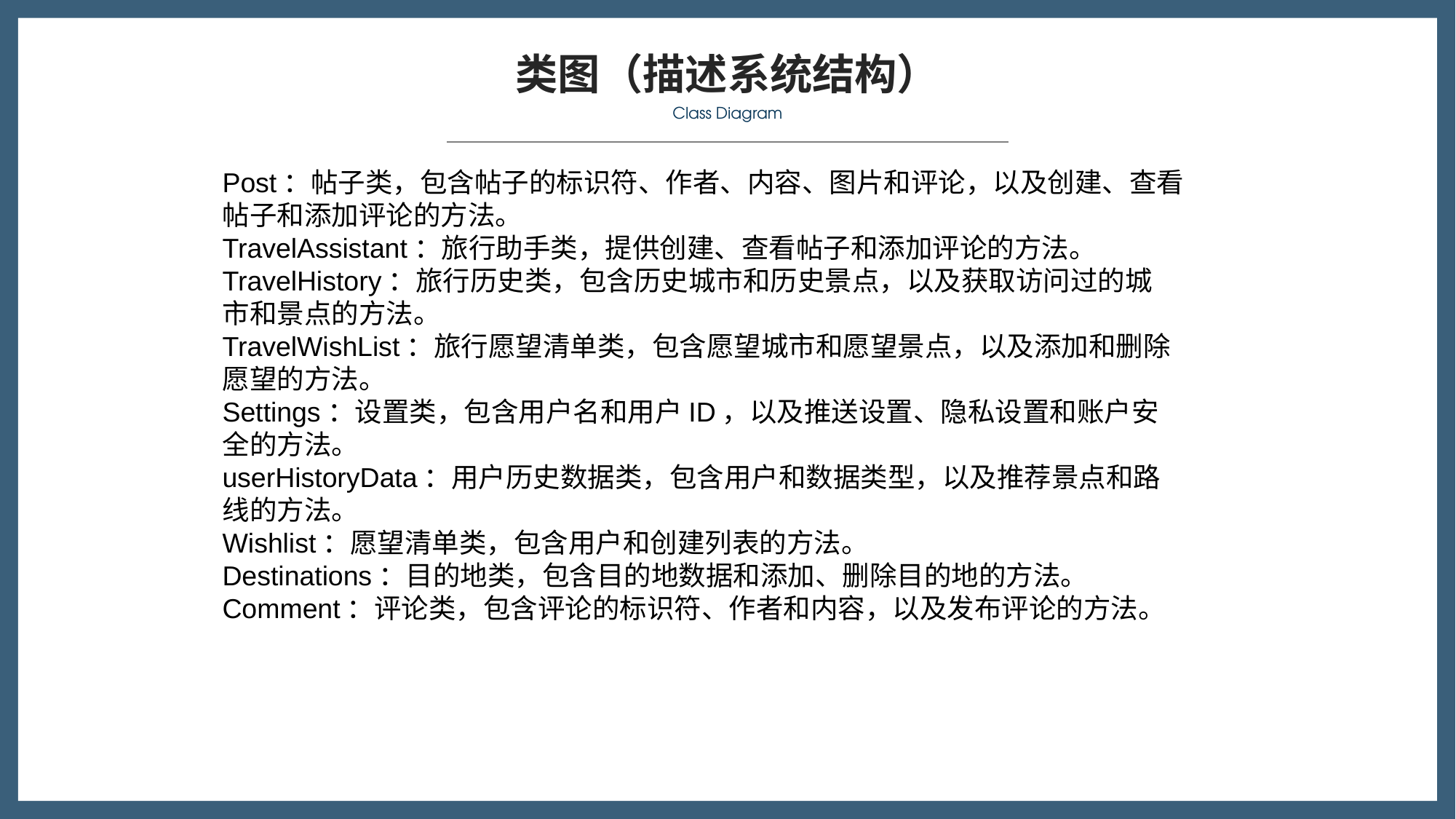

类图（描述系统结构）
Class Diagram

Post：帖子类，包含帖子的标识符、作者、内容、图片和评论，以及创建、查看
帖子和添加评论的方法。
TravelAssistant：旅行助手类，提供创建、查看帖子和添加评论的方法。
TravelHistory：旅行历史类，包含历史城市和历史景点，以及获取访问过的城
市和景点的方法。
TravelWishList：旅行愿望清单类，包含愿望城市和愿望景点，以及添加和删除
愿望的方法。
Settings：设置类，包含用户名和用户ID，以及推送设置、隐私设置和账户安
全的方法。
userHistoryData：用户历史数据类，包含用户和数据类型，以及推荐景点和路
线的方法。
Wishlist：愿望清单类，包含用户和创建列表的方法。
Destinations：目的地类，包含目的地数据和添加、删除目的地的方法。
Comment：评论类，包含评论的标识符、作者和内容，以及发布评论的方法。